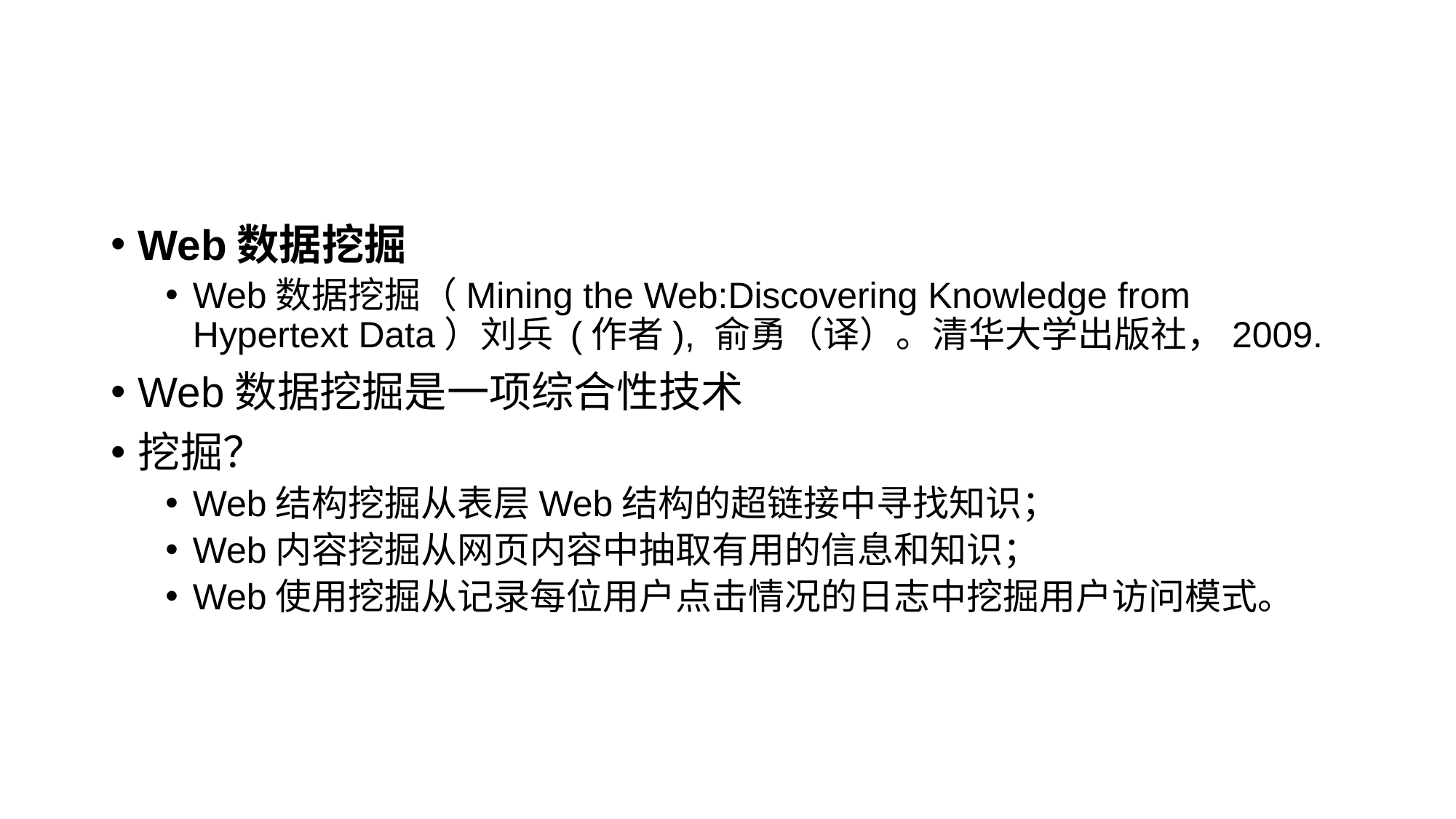

#
Web数据挖掘
Web数据挖掘（Mining the Web:Discovering Knowledge from Hypertext Data）刘兵 (作者), 俞勇（译）。清华大学出版社，2009.
Web数据挖掘是一项综合性技术
挖掘？
Web结构挖掘从表层Web结构的超链接中寻找知识；
Web内容挖掘从网页内容中抽取有用的信息和知识；
Web使用挖掘从记录每位用户点击情况的日志中挖掘用户访问模式。